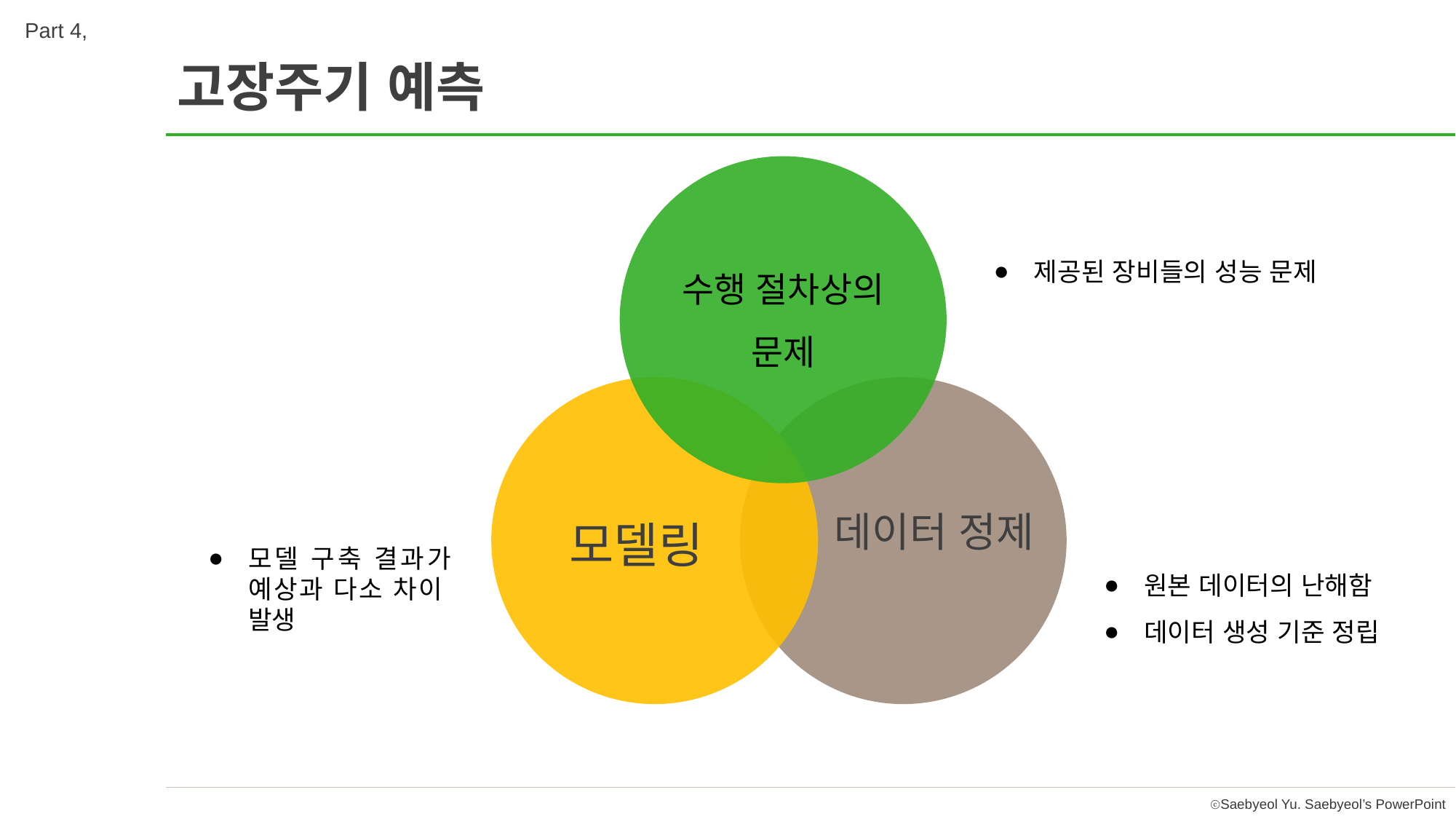

Part 4,
고장주기 예측

제공된 장비들의 성능 문제
수행 절차상의 문제
데이터 정제
모델링

모델 구축 결과가 예상과 다소 차이  발생
원본 데이터의 난해함
데이터 생성 기준 정립